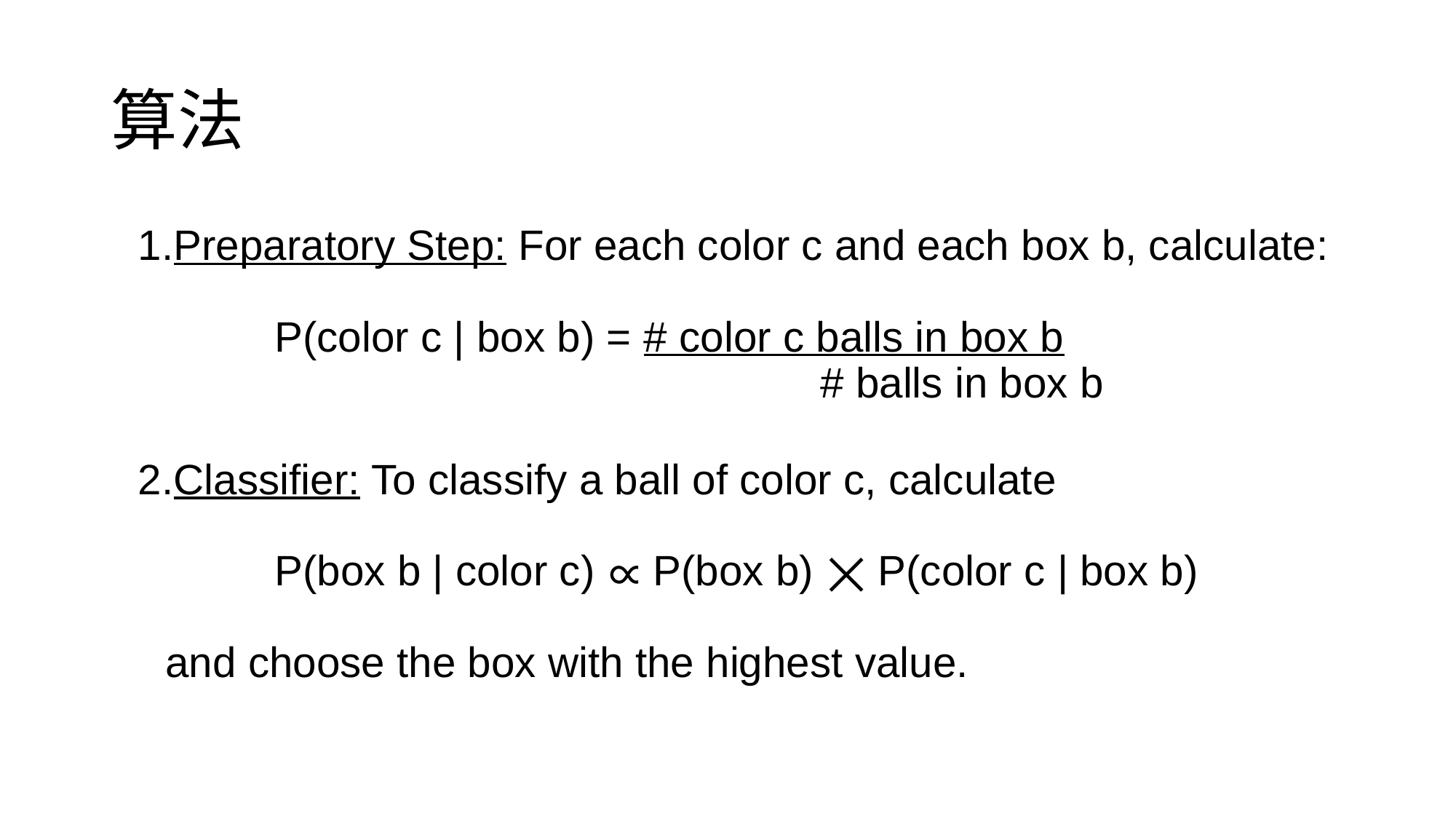

# 算法
Preparatory Step: For each color c and each box b, calculate:
	P(color c | box b) = # color c balls in box b
						# balls in box b
Classifier: To classify a ball of color c, calculate
	P(box b | color c) ∝ P(box b) ⨉ P(color c | box b)
and choose the box with the highest value.